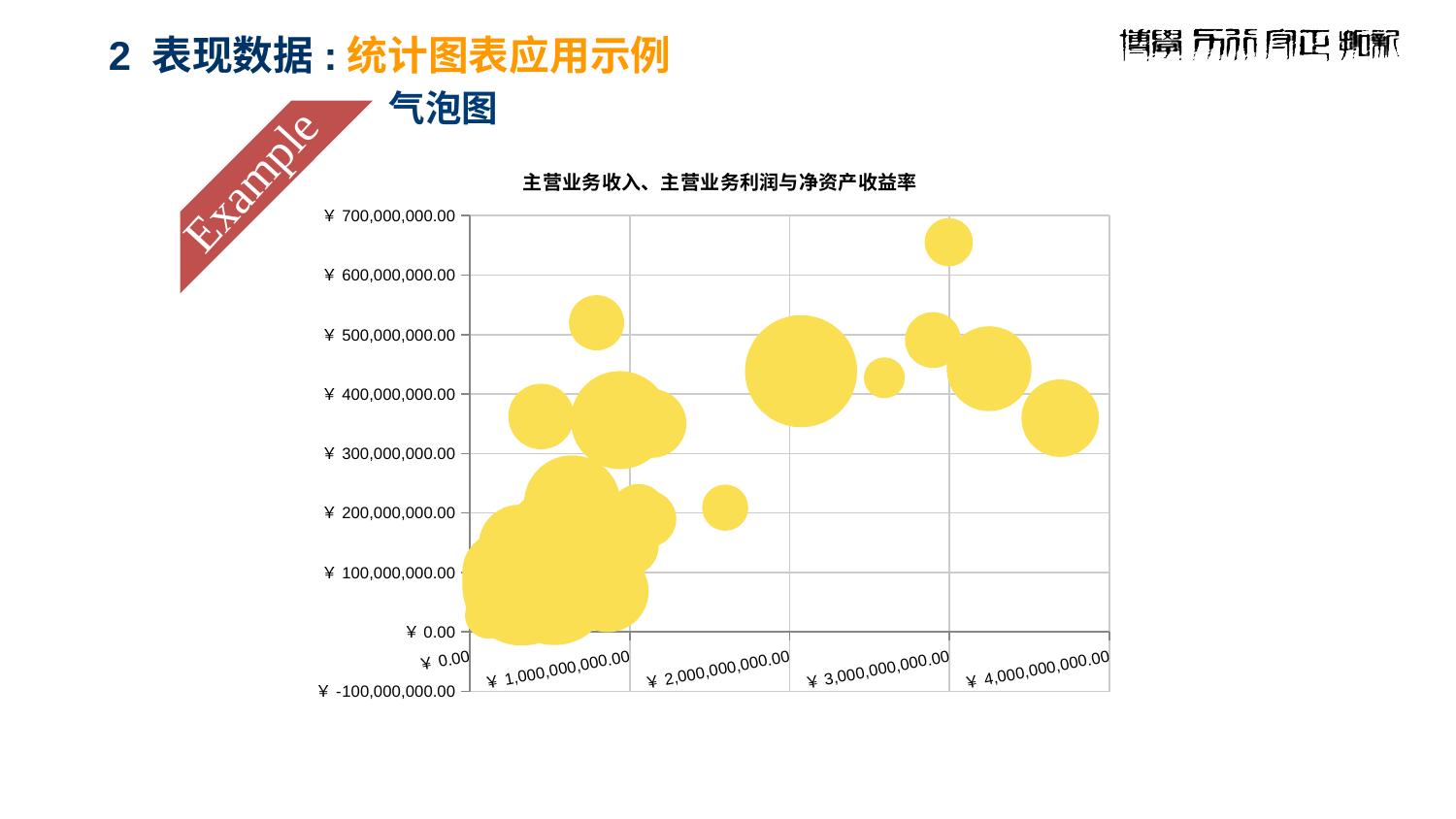

2 表现数据:统计图表应用示例
# 气泡图
Example

### Chart: 主营业务收入、主营业务利润与净资产收益率

| Category |  |
|---|---|